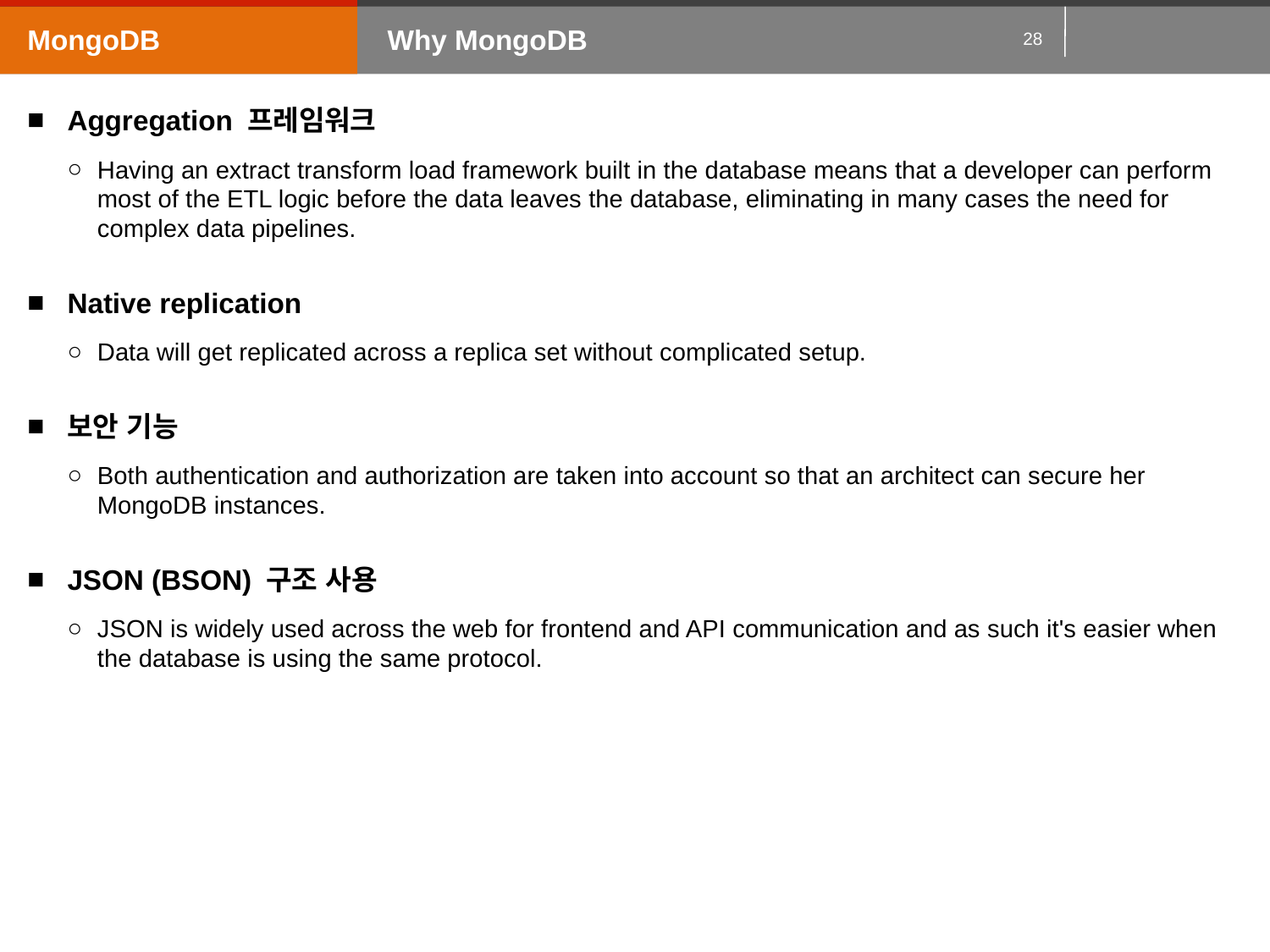

MongoDB
Why MongoDB
Aggregation 프레임워크
Having an extract transform load framework built in the database means that a developer can perform most of the ETL logic before the data leaves the database, eliminating in many cases the need for complex data pipelines.

Native replication
Data will get replicated across a replica set without complicated setup.

보안 기능
Both authentication and authorization are taken into account so that an architect can secure her MongoDB instances.

JSON (BSON) 구조 사용
JSON is widely used across the web for frontend and API communication and as such it's easier when the database is using the same protocol.